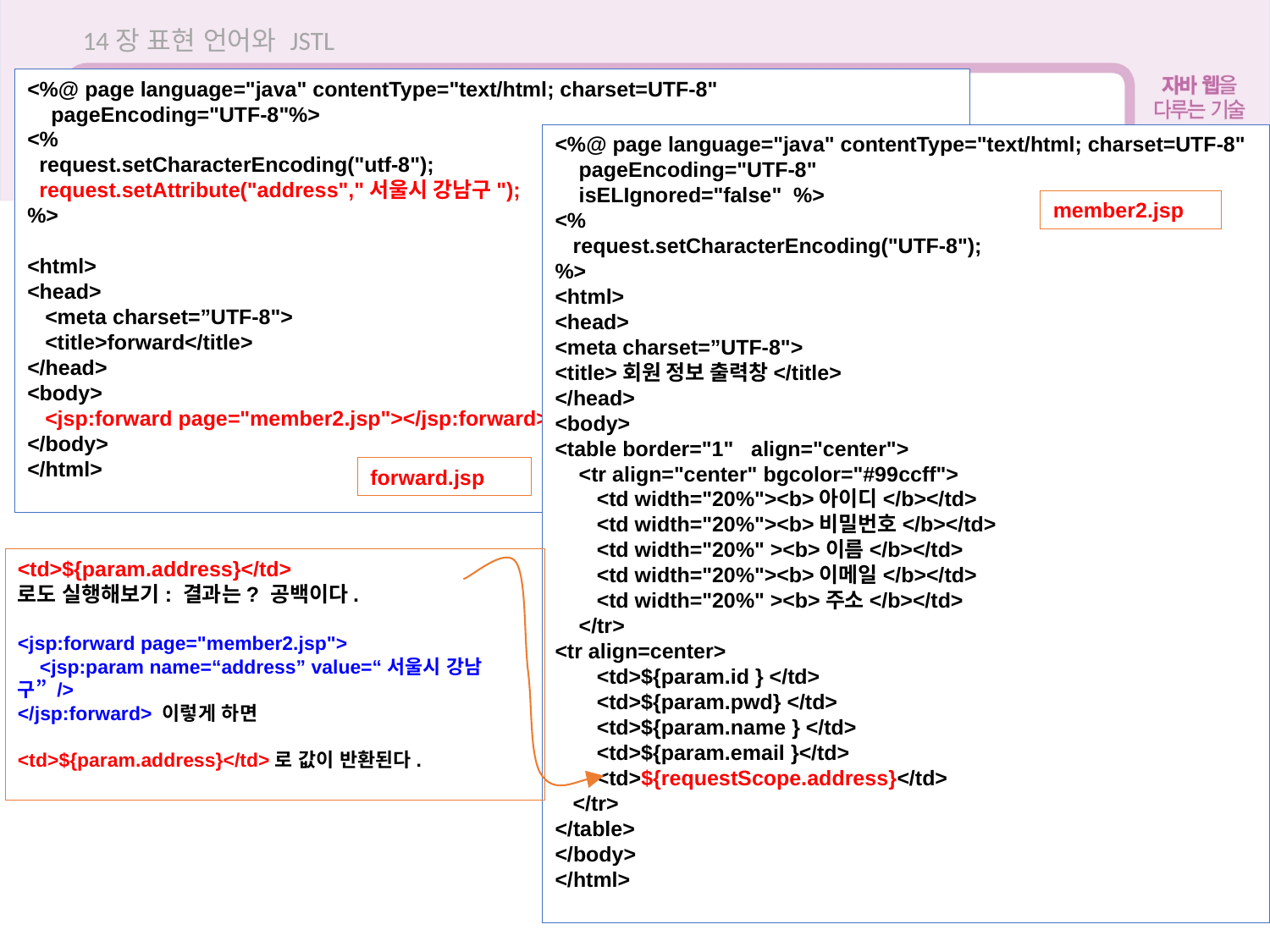

14장 표현 언어와 JSTL
<%@ page language="java" contentType="text/html; charset=UTF-8"
    pageEncoding="UTF-8"%>
<%
  request.setCharacterEncoding("utf-8");
  request.setAttribute("address","서울시 강남구");
%>

<html>
<head>
   <meta charset=”UTF-8">
   <title>forward</title>
</head>
<body>
   <jsp:forward page="member2.jsp"></jsp:forward>
</body>
</html>

<%@ page language="java" contentType="text/html; charset=UTF-8"
    pageEncoding="UTF-8"
    isELIgnored="false"  %>
<%
   request.setCharacterEncoding("UTF-8");
%>
<html>
<head>
<meta charset=”UTF-8">
<title>회원 정보 출력창</title>
</head>
<body>
<table border="1"   align="center">
    <tr align="center" bgcolor="#99ccff">
       <td width="20%"><b>아이디</b></td>
       <td width="20%"><b>비밀번호</b></td>
       <td width="20%" ><b>이름</b></td>
       <td width="20%"><b>이메일</b></td>
       <td width="20%" ><b>주소</b></td>
    </tr>
<tr align=center>
       <td>${param.id } </td>
       <td>${param.pwd} </td>
       <td>${param.name } </td>
       <td>${param.email }</td>
       <td>${requestScope.address}</td>
   </tr>
</table>
</body>
</html>

member2.jsp
forward.jsp
<td>${param.address}</td>
로도 실행해보기: 결과는? 공백이다.

<jsp:forward page="member2.jsp">
    <jsp:param name=“address” value=“서울시 강남구” />
</jsp:forward> 이렇게 하면

<td>${param.address}</td>로 값이 반환된다.